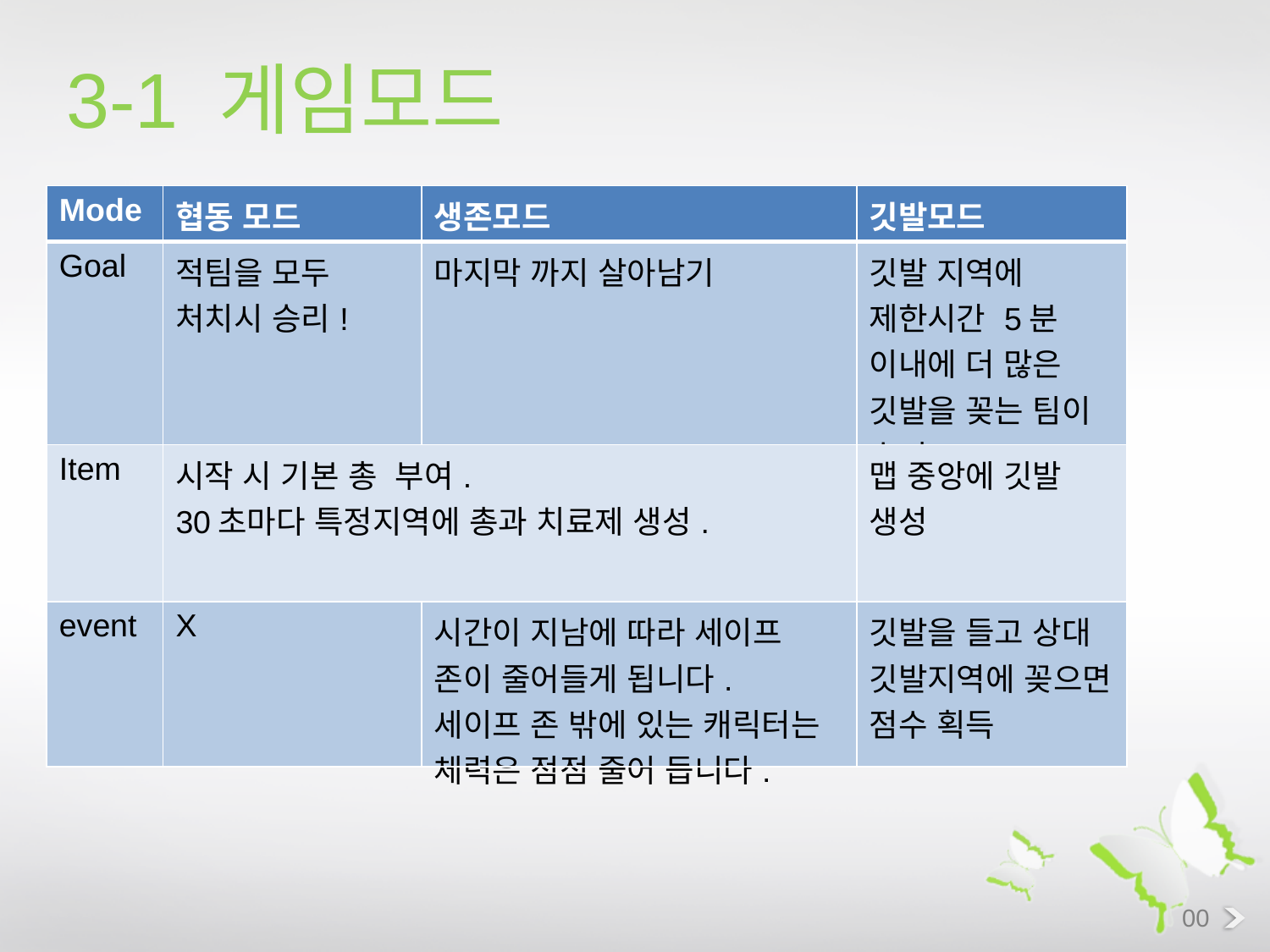

3-1 게임모드
| Mode | 협동 모드 | 생존모드 | 깃발모드 |
| --- | --- | --- | --- |
| Goal | 적팀을 모두 처치시 승리! | 마지막 까지 살아남기 | 깃발 지역에 제한시간 5분 이내에 더 많은 깃발을 꽂는 팀이 승리! |
| Item | 시작 시 기본 총 부여. 30초마다 특정지역에 총과 치료제 생성. |  | 맵 중앙에 깃발 생성 |
| event | X | 시간이 지남에 따라 세이프 존이 줄어들게 됩니다. 세이프 존 밖에 있는 캐릭터는 체력은 점점 줄어 듭니다. | 깃발을 들고 상대 깃발지역에 꽂으면 점수 획득 |
00